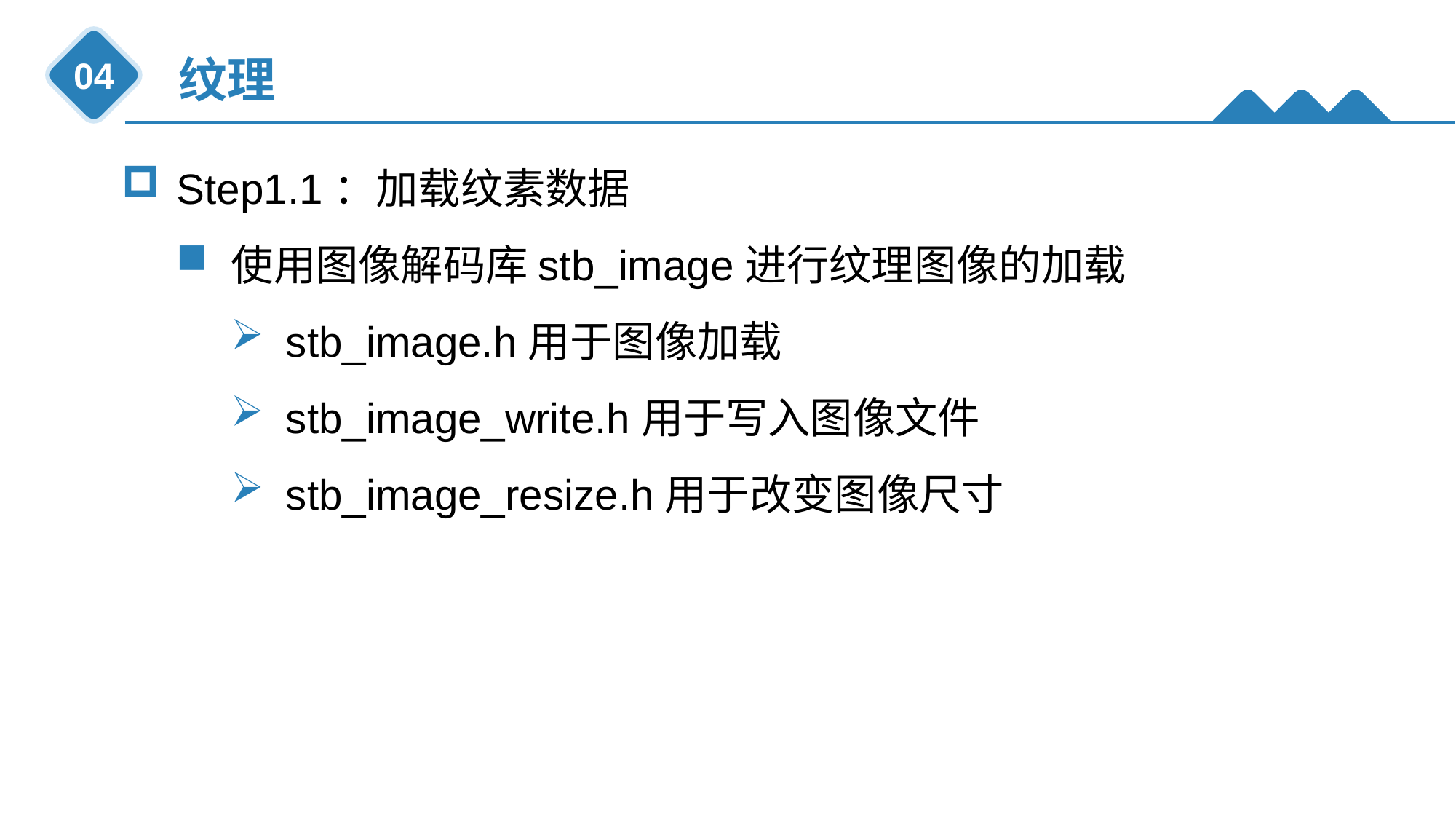

纹理
04

Step1.1：加载纹素数据
使用图像解码库stb_image进行纹理图像的加载
stb_image.h用于图像加载
stb_image_write.h用于写入图像文件
stb_image_resize.h用于改变图像尺寸